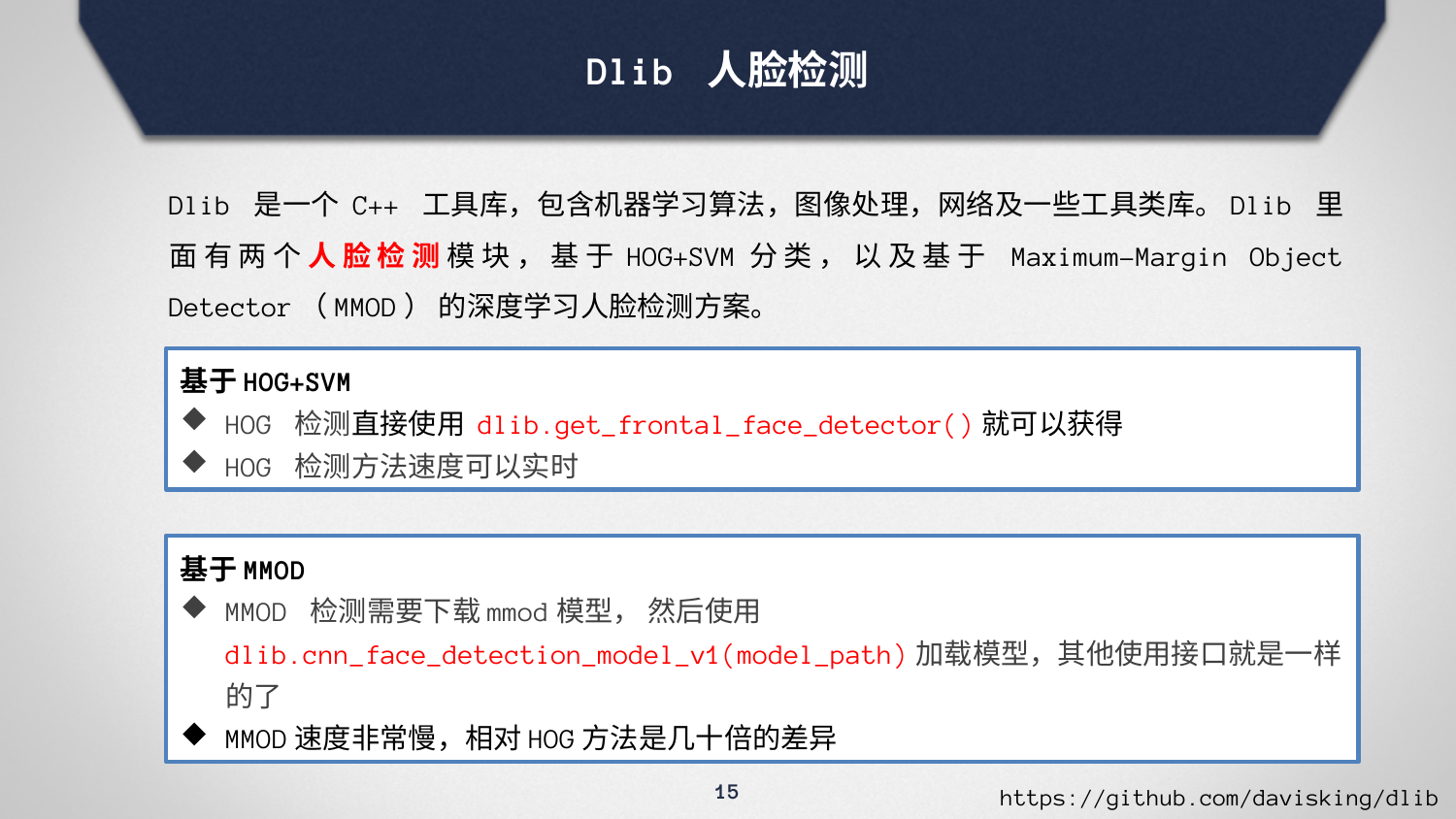

Dlib 人脸检测
Dlib 是一个 C++ 工具库，包含机器学习算法，图像处理，网络及一些工具类库。Dlib 里面有两个人脸检测模块，基于HOG+SVM分类，以及基于 Maximum-Margin Object Detector（MMOD） 的深度学习人脸检测方案。
基于HOG+SVM
HOG 检测直接使用 dlib.get_frontal_face_detector()就可以获得
HOG 检测方法速度可以实时
基于MMOD
MMOD 检测需要下载mmod模型， 然后使用dlib.cnn_face_detection_model_v1(model_path)加载模型，其他使用接口就是一样的了
MMOD速度非常慢，相对HOG方法是几十倍的差异
15
https://github.com/davisking/dlib